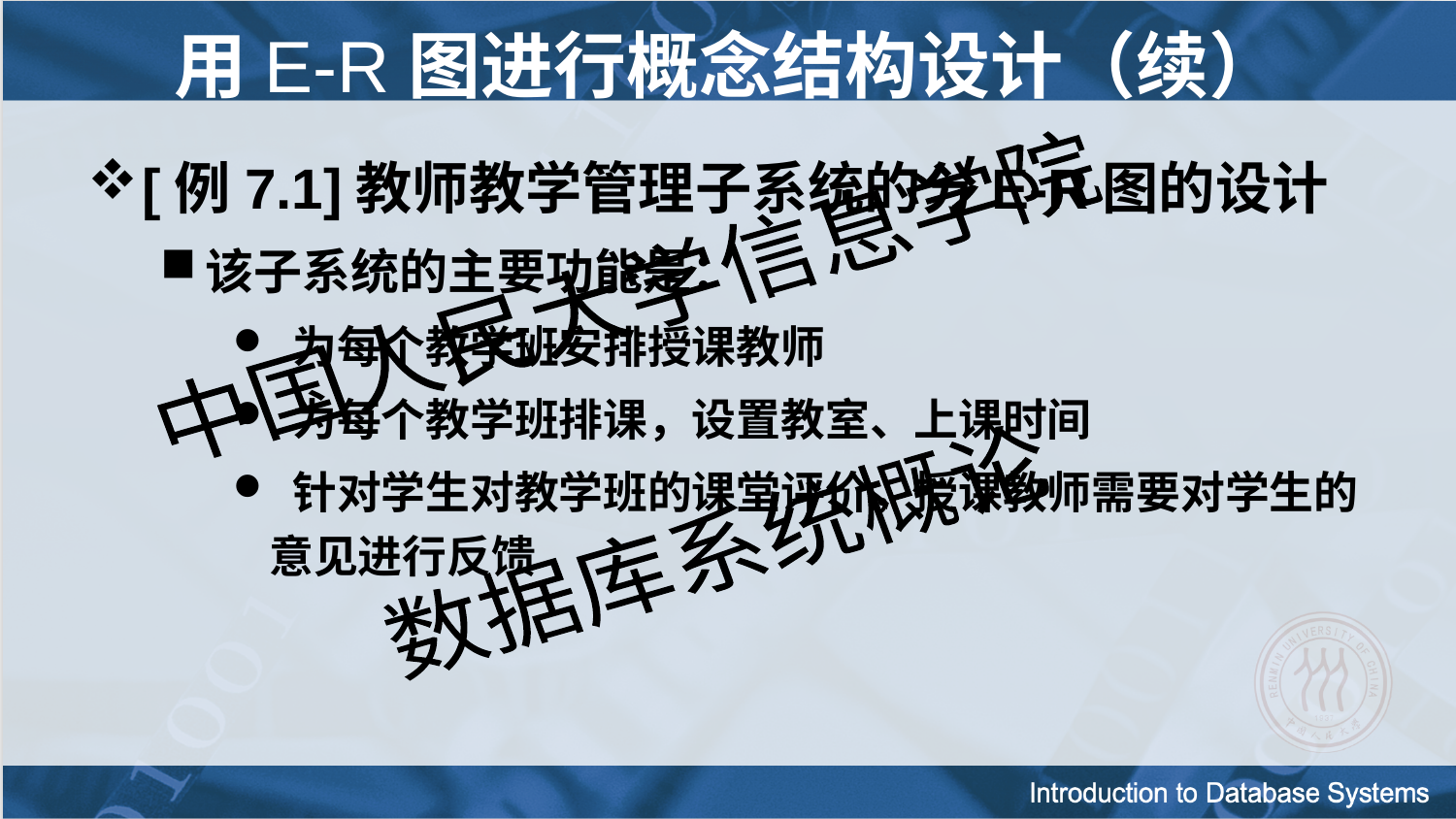

# 用E-R图进行概念结构设计（续）
[例7.1]教师教学管理子系统的分E-R图的设计
该子系统的主要功能是：
 为每个教学班安排授课教师
 为每个教学班排课，设置教室、上课时间
 针对学生对教学班的课堂评价，授课教师需要对学生的意见进行反馈